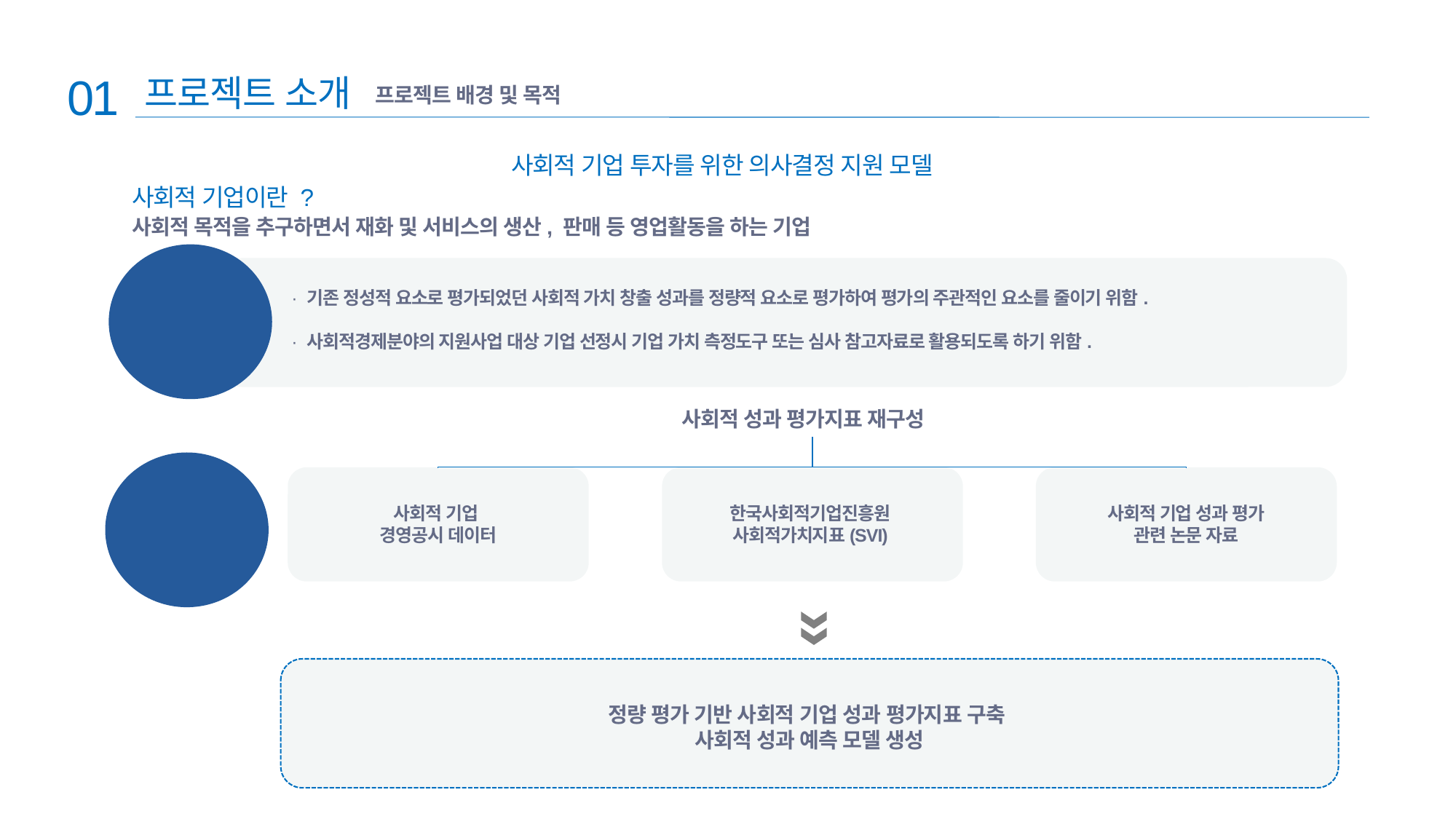

01
프로젝트 소개
프로젝트 배경 및 목적
사회적 기업 투자를 위한 의사결정 지원 모델
사회적 기업이란 ?
사회적 목적을 추구하면서 재화 및 서비스의 생산, 판매 등 영업활동을 하는 기업
추진
목적

· 기존 정성적 요소로 평가되었던 사회적 가치 창출 성과를 정량적 요소로 평가하여 평가의 주관적인 요소를 줄이기 위함.

· 사회적경제분야의 지원사업 대상 기업 선정시 기업 가치 측정도구 또는 심사 참고자료로 활용되도록 하기 위함.
사회적 성과 평가지표 재구성
추진
방향

사회적 기업
경영공시 데이터

한국사회적기업진흥원
사회적가치지표(SVI)

사회적 기업 성과 평가
관련 논문 자료

정량 평가 기반 사회적 기업 성과 평가지표 구축
사회적 성과 예측 모델 생성